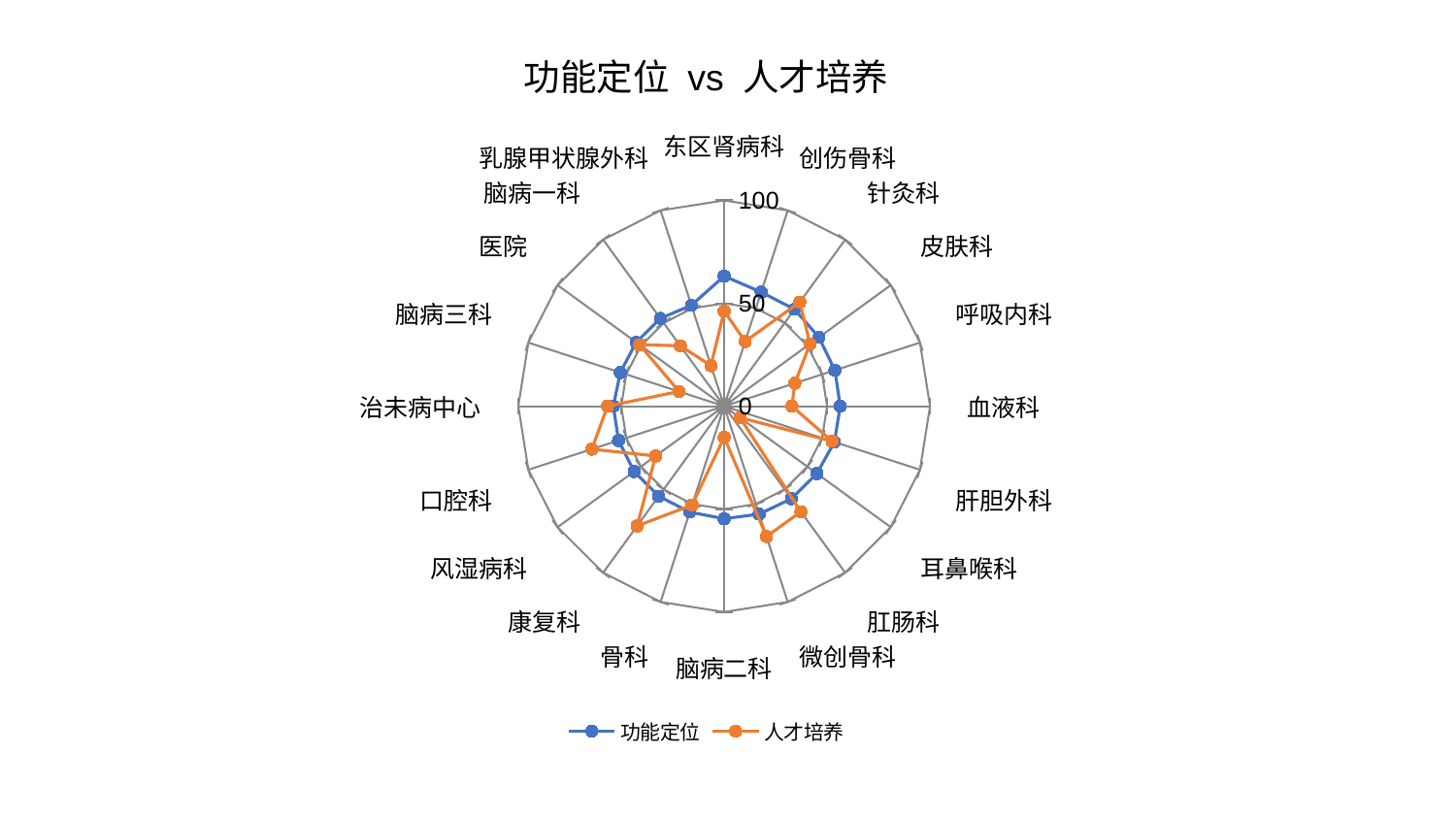

### Chart: 功能定位 vs 人才培养

| Category | 功能定位 | 人才培养 |
|---|---|---|
| 东区肾病科 | 63.20745350220861 | 46.21237620278014 |
| 创伤骨科 | 58.262652276837215 | 33.08372347814194 |
| 针灸科 | 58.20988624647264 | 62.500782727608396 |
| 皮肤科 | 56.88499821572404 | 51.55293874286443 |
| 呼吸内科 | 56.55893392209516 | 36.10074051928423 |
| 血液科 | 56.39840087586584 | 32.908718892778644 |
| 肝胆外科 | 56.314898627285395 | 55.16282461791398 |
| 耳鼻喉科 | 55.68746870372881 | 9.560507157524759 |
| 肛肠科 | 55.55992452797738 | 63.39595257021001 |
| 微创骨科 | 55.14460265468392 | 66.578878050736 |
| 脑病二科 | 54.70253633957577 | 15.133626066517536 |
| 骨科 | 54.104734868007405 | 50.44181947779066 |
| 康复科 | 54.08186573772173 | 71.93823367068423 |
| 风湿病科 | 54.03620024783467 | 41.17263168373545 |
| 口腔科 | 53.94948251441262 | 67.58628125388816 |
| 治未病中心 | 53.83963303194287 | 56.656726554507436 |
| 脑病三科 | 53.06063335965176 | 23.086337186657442 |
| 医院 | 52.82329442959482 | 50.776313784271345 |
| 脑病一科 | 52.70072183099394 | 36.317368822291975 |
| 乳腺甲状腺外科 | 51.571986105665665 | 20.723730299587476 |
39